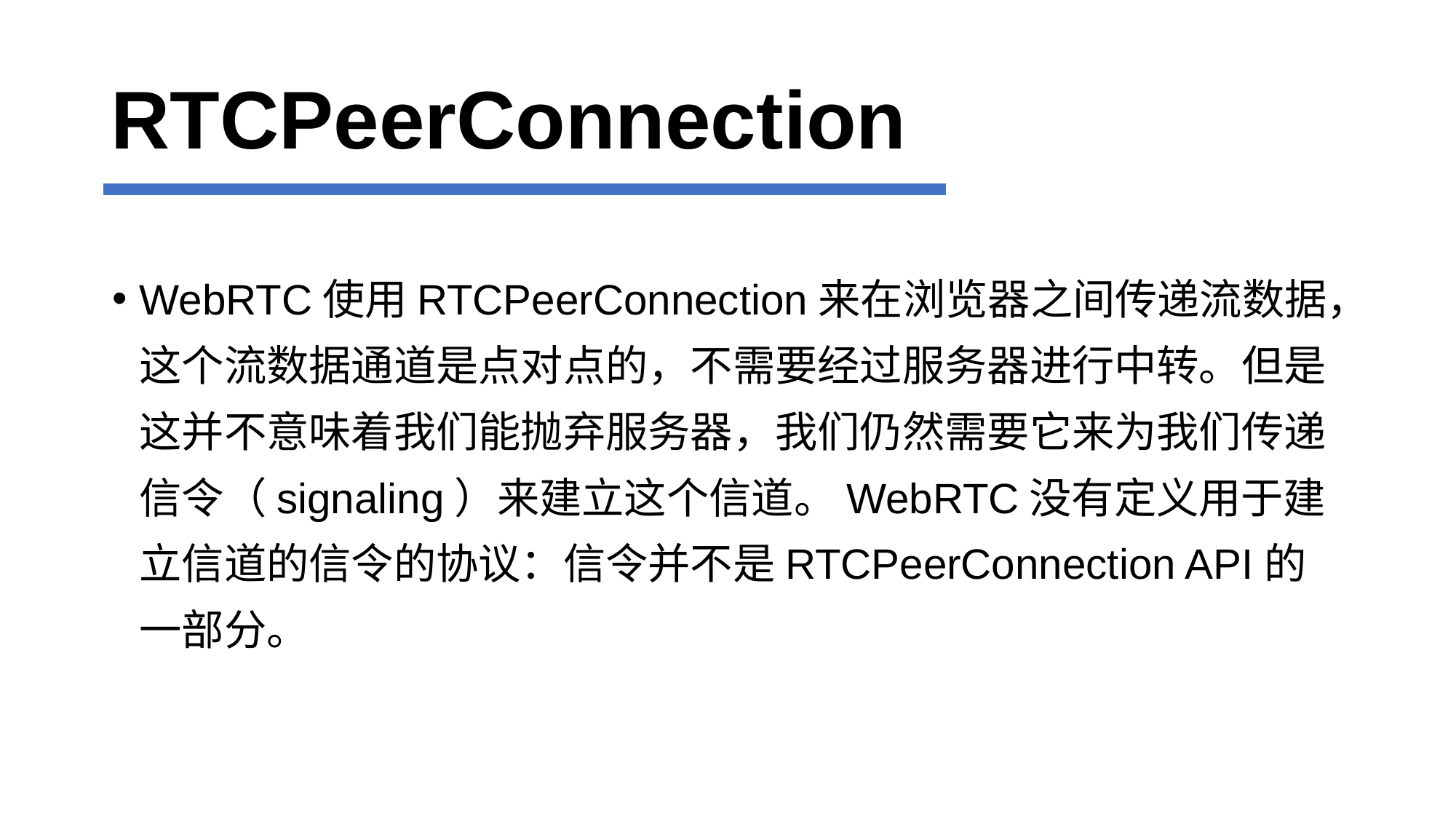

# RTCPeerConnection
WebRTC使用RTCPeerConnection来在浏览器之间传递流数据，这个流数据通道是点对点的，不需要经过服务器进行中转。但是这并不意味着我们能抛弃服务器，我们仍然需要它来为我们传递信令（signaling）来建立这个信道。WebRTC没有定义用于建立信道的信令的协议：信令并不是RTCPeerConnection API的一部分。